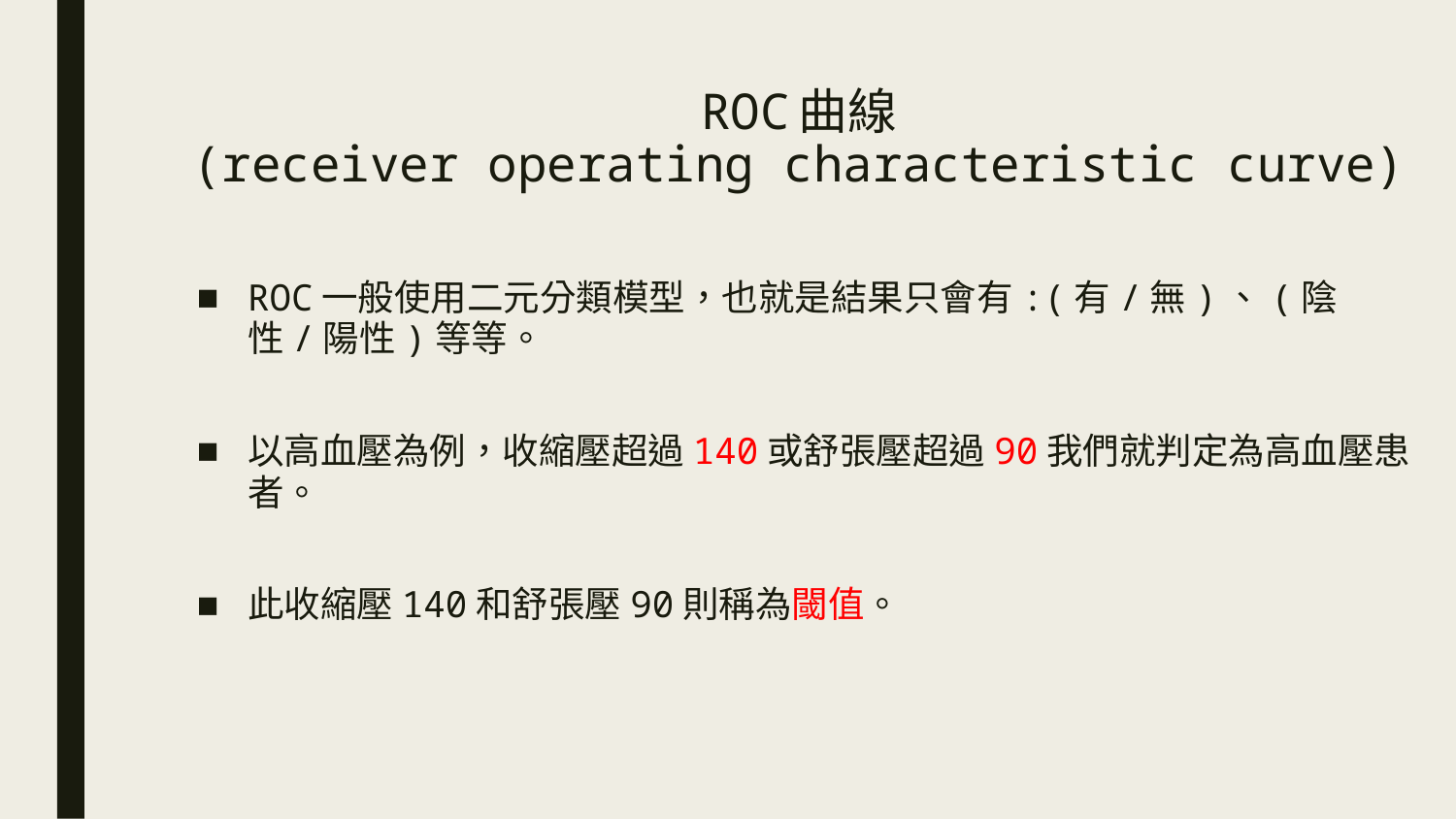

# ROC曲線 (receiver operating characteristic curve)
ROC一般使用二元分類模型，也就是結果只會有:(有/無)、(陰性/陽性)等等。

以高血壓為例，收縮壓超過140或舒張壓超過90我們就判定為高血壓患者。

此收縮壓140和舒張壓90則稱為閾值。